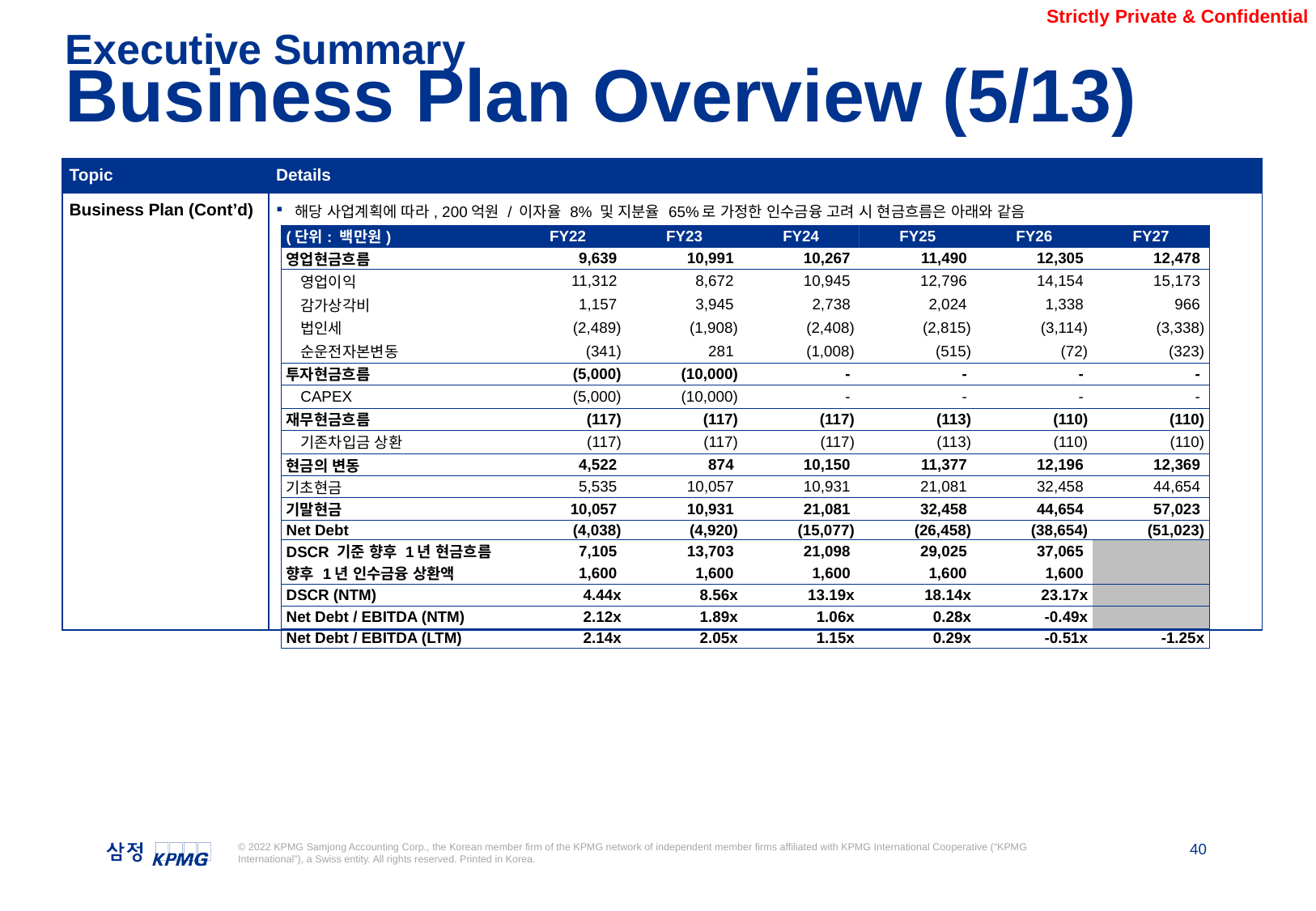

Executive Summary
Business Plan Overview (5/13)
| Topic | Details |
| --- | --- |
| Business Plan (Cont’d) | 해당 사업계획에 따라, 200억원 / 이자율 8% 및 지분율 65%로 가정한 인수금융 고려 시 현금흐름은 아래와 같음 |
| (단위: 백만원) |  | FY22 | FY23 | FY24 | FY25 | FY26 | FY27 |
| --- | --- | --- | --- | --- | --- | --- | --- |
| 영업현금흐름 |  | 9,639 | 10,991 | 10,267 | 11,490 | 12,305 | 12,478 |
|  | 영업이익 | 11,312 | 8,672 | 10,945 | 12,796 | 14,154 | 15,173 |
|  | 감가상각비 | 1,157 | 3,945 | 2,738 | 2,024 | 1,338 | 966 |
|  | 법인세 | (2,489) | (1,908) | (2,408) | (2,815) | (3,114) | (3,338) |
|  | 순운전자본변동 | (341) | 281 | (1,008) | (515) | (72) | (323) |
| 투자현금흐름 |  | (5,000) | (10,000) | - | - | - | - |
|  | CAPEX | (5,000) | (10,000) | - | - | - | - |
| 재무현금흐름 |  | (117) | (117) | (117) | (113) | (110) | (110) |
|  | 기존차입금 상환 | (117) | (117) | (117) | (113) | (110) | (110) |
| 현금의 변동 |  | 4,522 | 874 | 10,150 | 11,377 | 12,196 | 12,369 |
| 기초현금 |  | 5,535 | 10,057 | 10,931 | 21,081 | 32,458 | 44,654 |
| 기말현금 |  | 10,057 | 10,931 | 21,081 | 32,458 | 44,654 | 57,023 |
| Net Debt |  | (4,038) | (4,920) | (15,077) | (26,458) | (38,654) | (51,023) |
| DSCR 기준 향후 1년 현금흐름 |  | 7,105 | 13,703 | 21,098 | 29,025 | 37,065 |  |
| 향후 1년 인수금융 상환액 |  | 1,600 | 1,600 | 1,600 | 1,600 | 1,600 |  |
| DSCR (NTM) |  | 4.44x | 8.56x | 13.19x | 18.14x | 23.17x |  |
| Net Debt / EBITDA (NTM) |  | 2.12x | 1.89x | 1.06x | 0.28x | -0.49x |  |
| Net Debt / EBITDA (LTM) |  | 2.14x | 2.05x | 1.15x | 0.29x | -0.51x | -1.25x |